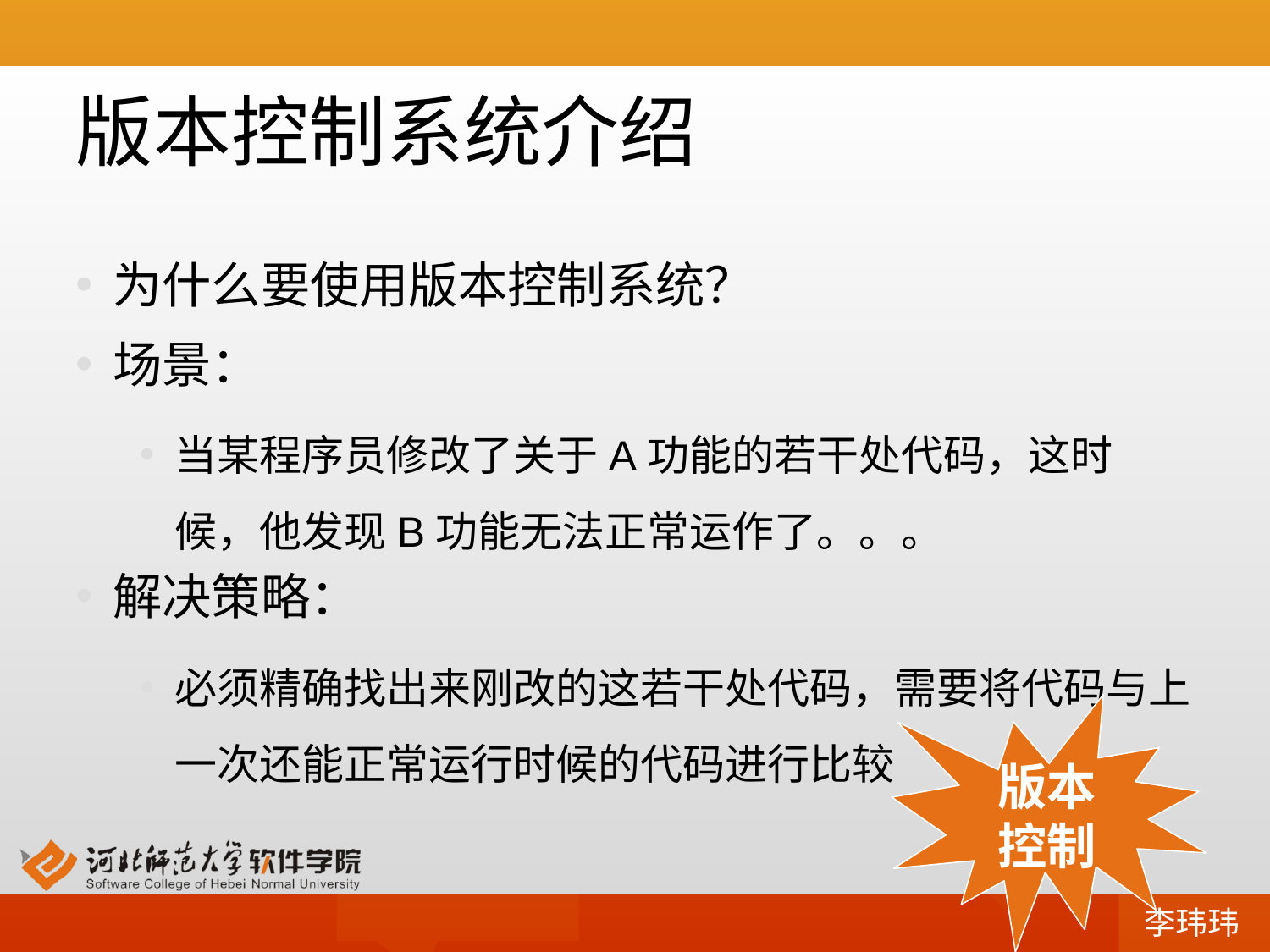

# 版本控制系统介绍
为什么要使用版本控制系统？
场景：
当某程序员修改了关于A功能的若干处代码，这时候，他发现B功能无法正常运作了。。。
解决策略：
必须精确找出来刚改的这若干处代码，需要将代码与上一次还能正常运行时候的代码进行比较
版本
控制